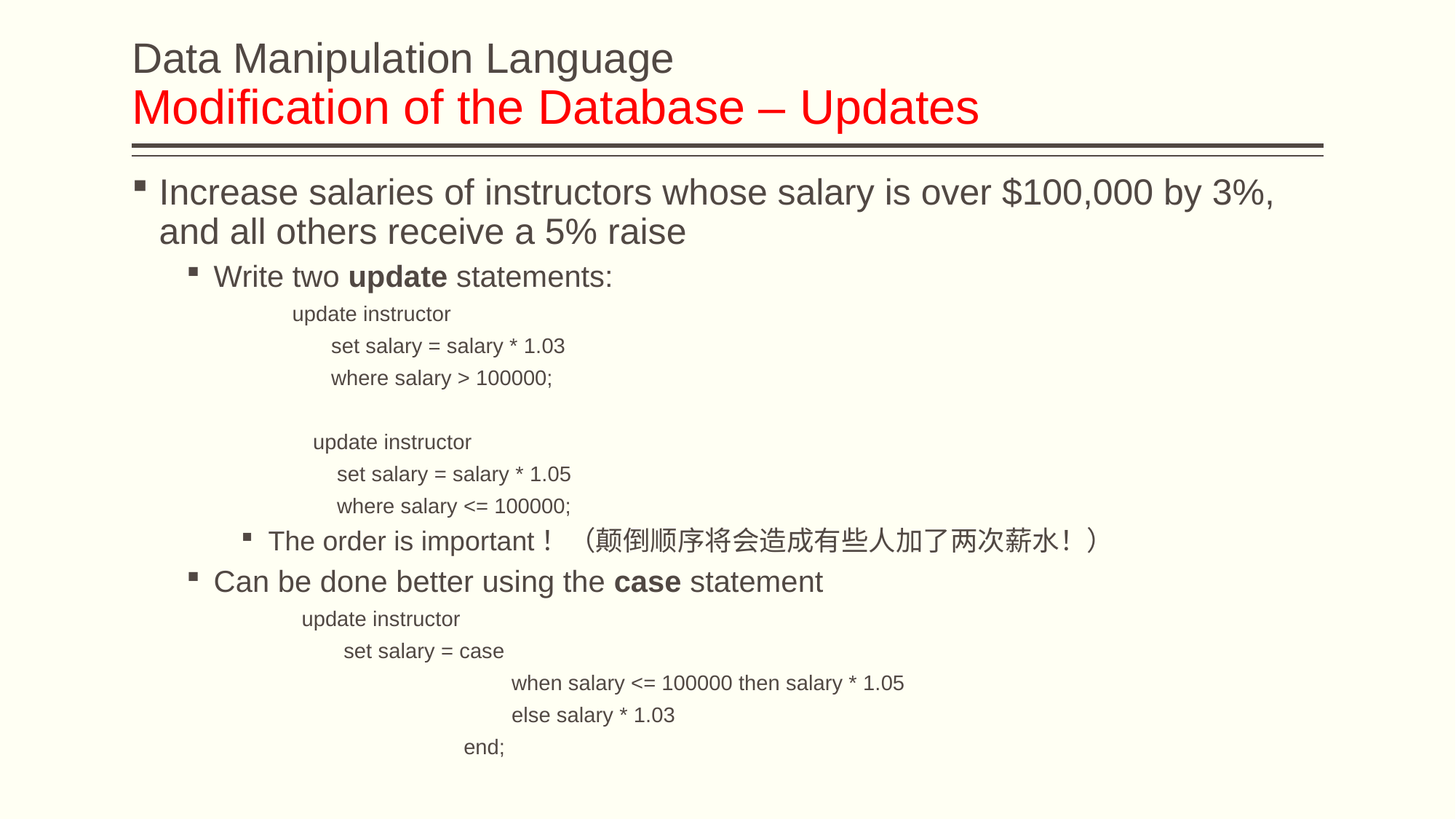

# Data Manipulation Language Modification of the Database – Updates
Increase salaries of instructors whose salary is over $100,000 by 3%, and all others receive a 5% raise
Write two update statements:
	    update instructor
               set salary = salary * 1.03
               where salary > 100000;

            update instructor
                set salary = salary * 1.05
                where salary <= 100000;
The order is important！（颠倒顺序将会造成有些人加了两次薪水！）
Can be done better using the case statement
 update instructor
        set salary = case
                                    when salary <= 100000 then salary * 1.05
                                    else salary * 1.03
                            end;